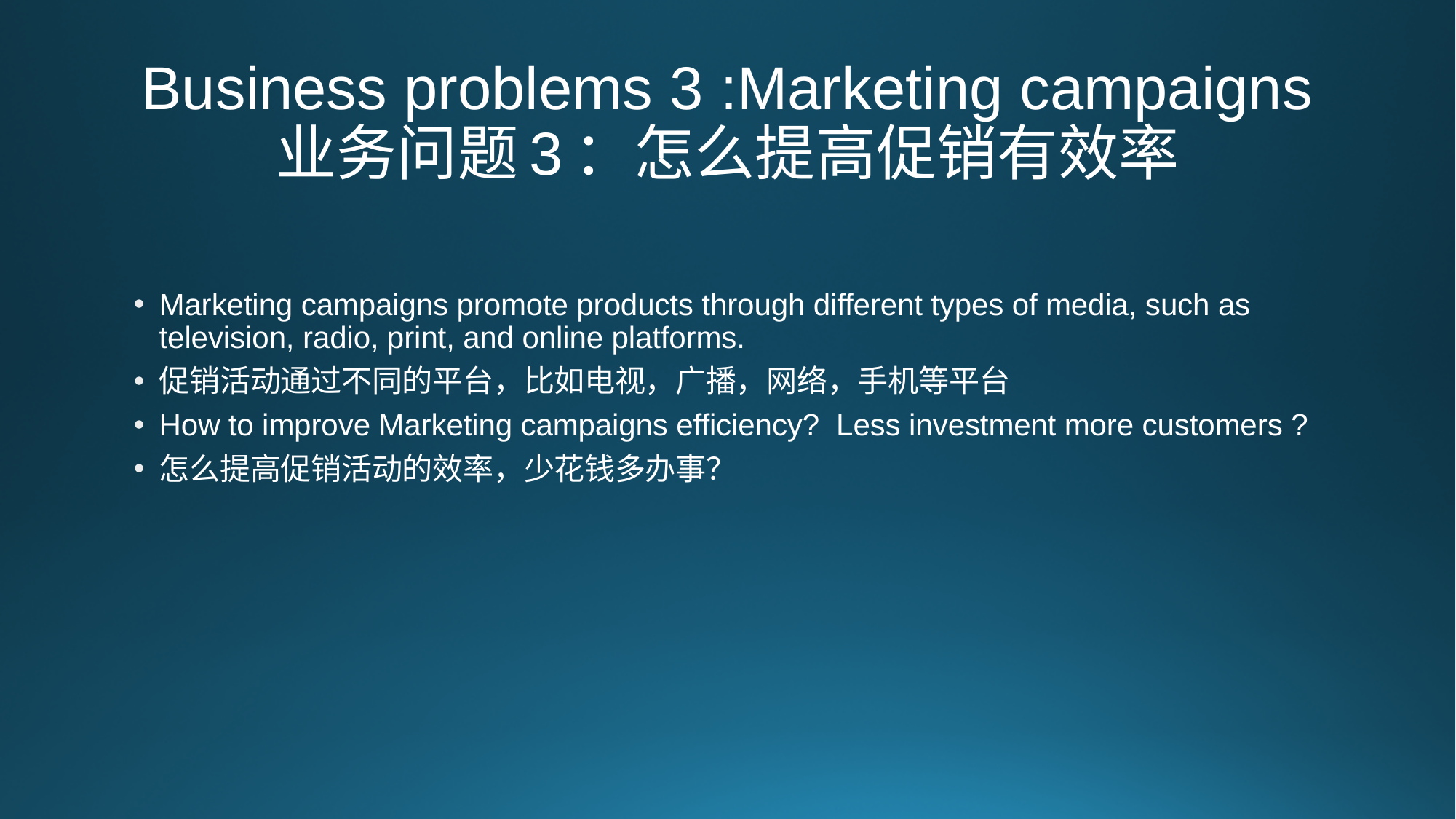

# Business problems 3 :Marketing campaigns 业务问题3：怎么提高促销有效率
Marketing campaigns promote products through different types of media, such as television, radio, print, and online platforms.
促销活动通过不同的平台，比如电视，广播，网络，手机等平台
How to improve Marketing campaigns efficiency?  Less investment more customers ?
怎么提高促销活动的效率，少花钱多办事？